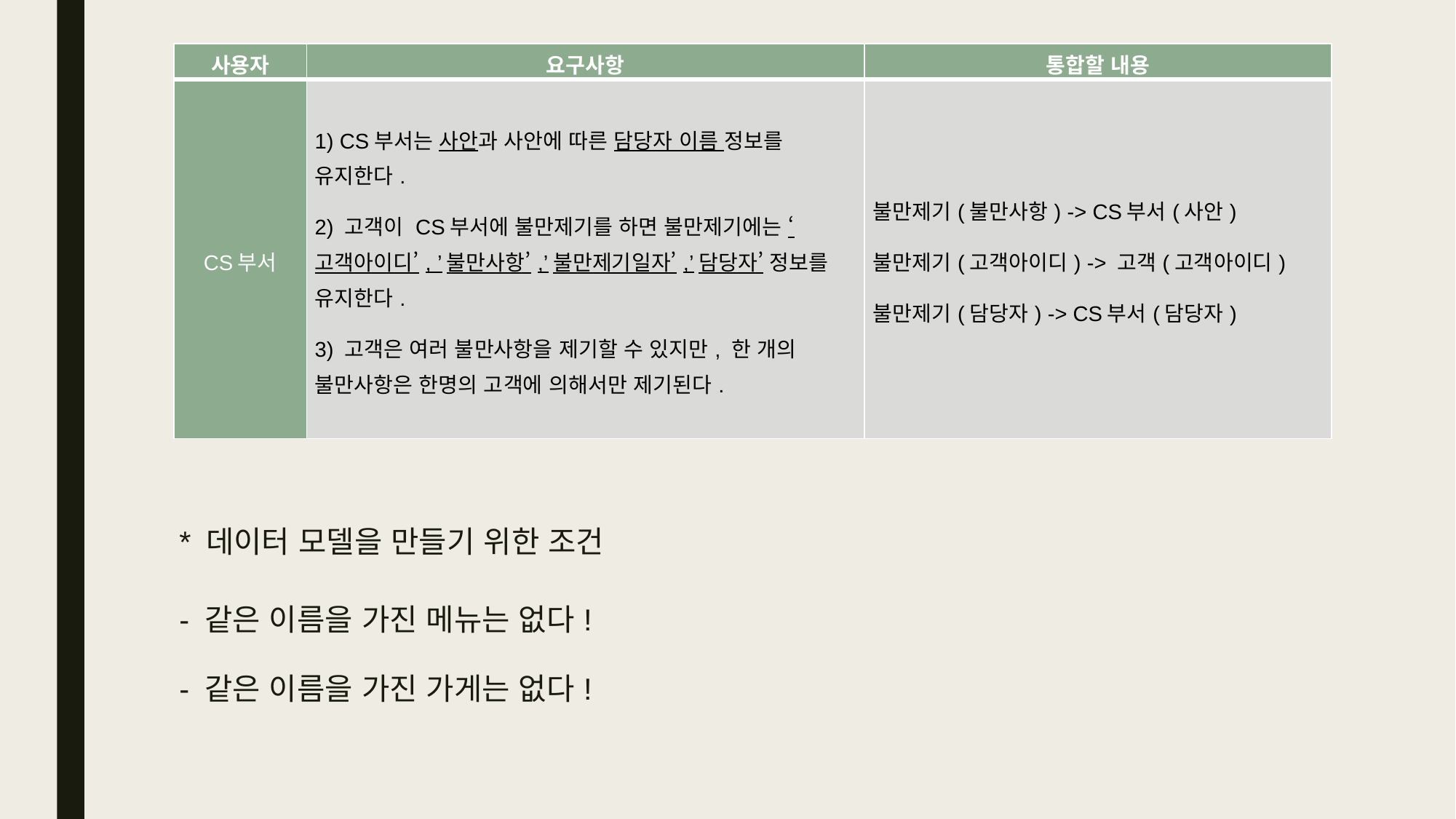

| 사용자 | 요구사항 | 통합할 내용 |
| --- | --- | --- |
| CS부서 | 1) CS부서는 사안과 사안에 따른 담당자 이름 정보를 유지한다. 2) 고객이 CS부서에 불만제기를 하면 불만제기에는 ‘고객아이디’, ’불만사항’,’불만제기일자’,’담당자’ 정보를 유지한다. 3) 고객은 여러 불만사항을 제기할 수 있지만, 한 개의 불만사항은 한명의 고객에 의해서만 제기된다. | 불만제기(불만사항) -> CS부서(사안) 불만제기(고객아이디) -> 고객(고객아이디) 불만제기(담당자) -> CS부서(담당자) |
# * 데이터 모델을 만들기 위한 조건 - 같은 이름을 가진 메뉴는 없다! - 같은 이름을 가진 가게는 없다!